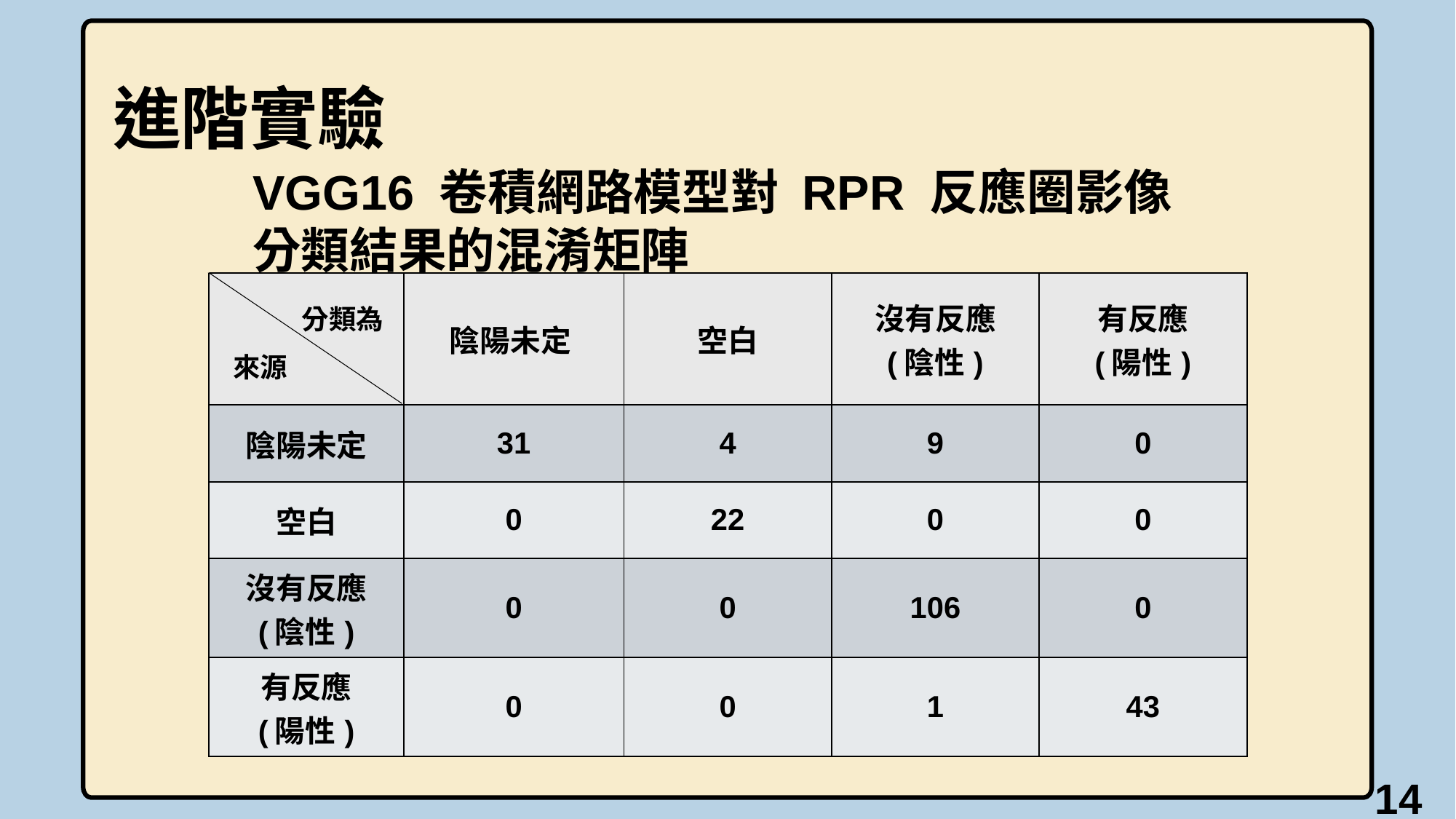

進階實驗
VGG16 卷積網路模型對 RPR 反應圈影像
分類結果的混淆矩陣

|  | 陰陽未定 | 空白 | 沒有反應 (陰性) | 有反應 (陽性) |
| --- | --- | --- | --- | --- |
| 陰陽未定 | 31 | 4 | 9 | 0 |
| 空白 | 0 | 22 | 0 | 0 |
| 沒有反應 (陰性) | 0 | 0 | 106 | 0 |
| 有反應 (陽性) | 0 | 0 | 1 | 43 |
分類為
來源
14